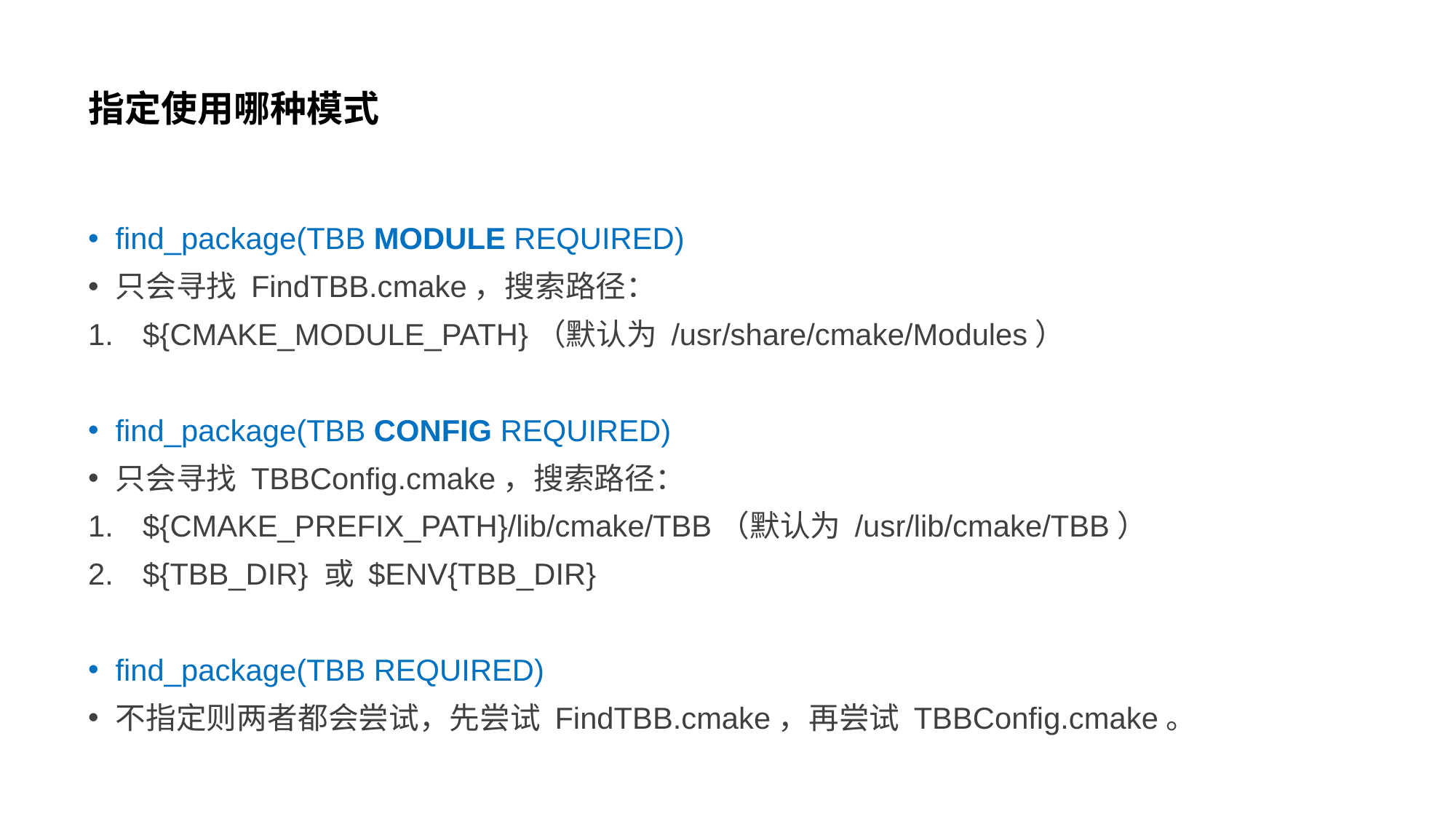

# 指定使用哪种模式
find_package(TBB MODULE REQUIRED)
只会寻找 FindTBB.cmake，搜索路径：
${CMAKE_MODULE_PATH}（默认为 /usr/share/cmake/Modules）

find_package(TBB CONFIG REQUIRED)
只会寻找 TBBConfig.cmake，搜索路径：
${CMAKE_PREFIX_PATH}/lib/cmake/TBB（默认为 /usr/lib/cmake/TBB）
${TBB_DIR} 或 $ENV{TBB_DIR}

find_package(TBB REQUIRED)
不指定则两者都会尝试，先尝试 FindTBB.cmake，再尝试 TBBConfig.cmake。